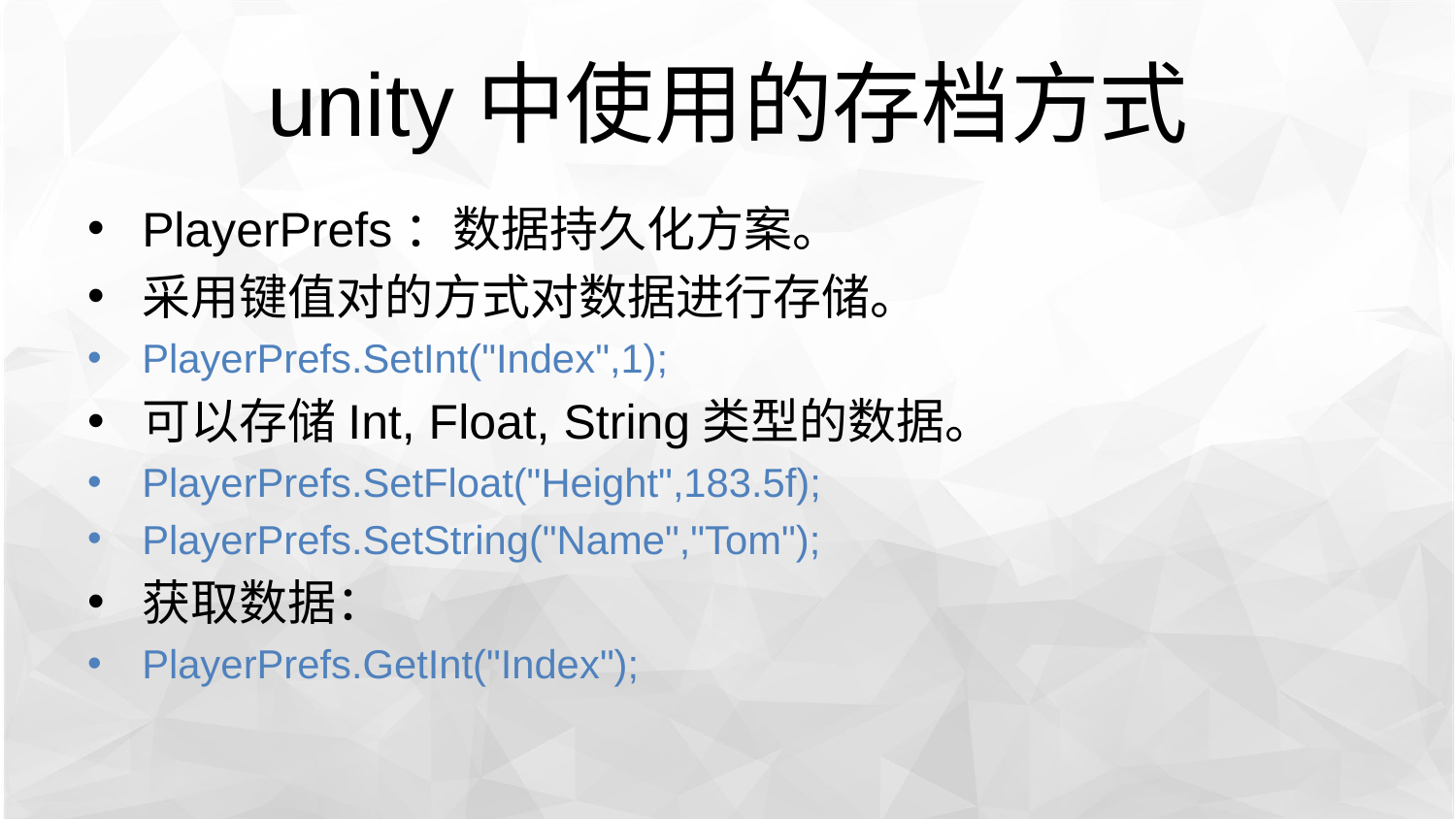

# unity中使用的存档方式
PlayerPrefs：数据持久化方案。
采用键值对的方式对数据进行存储。
PlayerPrefs.SetInt("Index",1);
可以存储Int, Float, String类型的数据。
PlayerPrefs.SetFloat("Height",183.5f);
PlayerPrefs.SetString("Name","Tom");
获取数据：
PlayerPrefs.GetInt("Index");